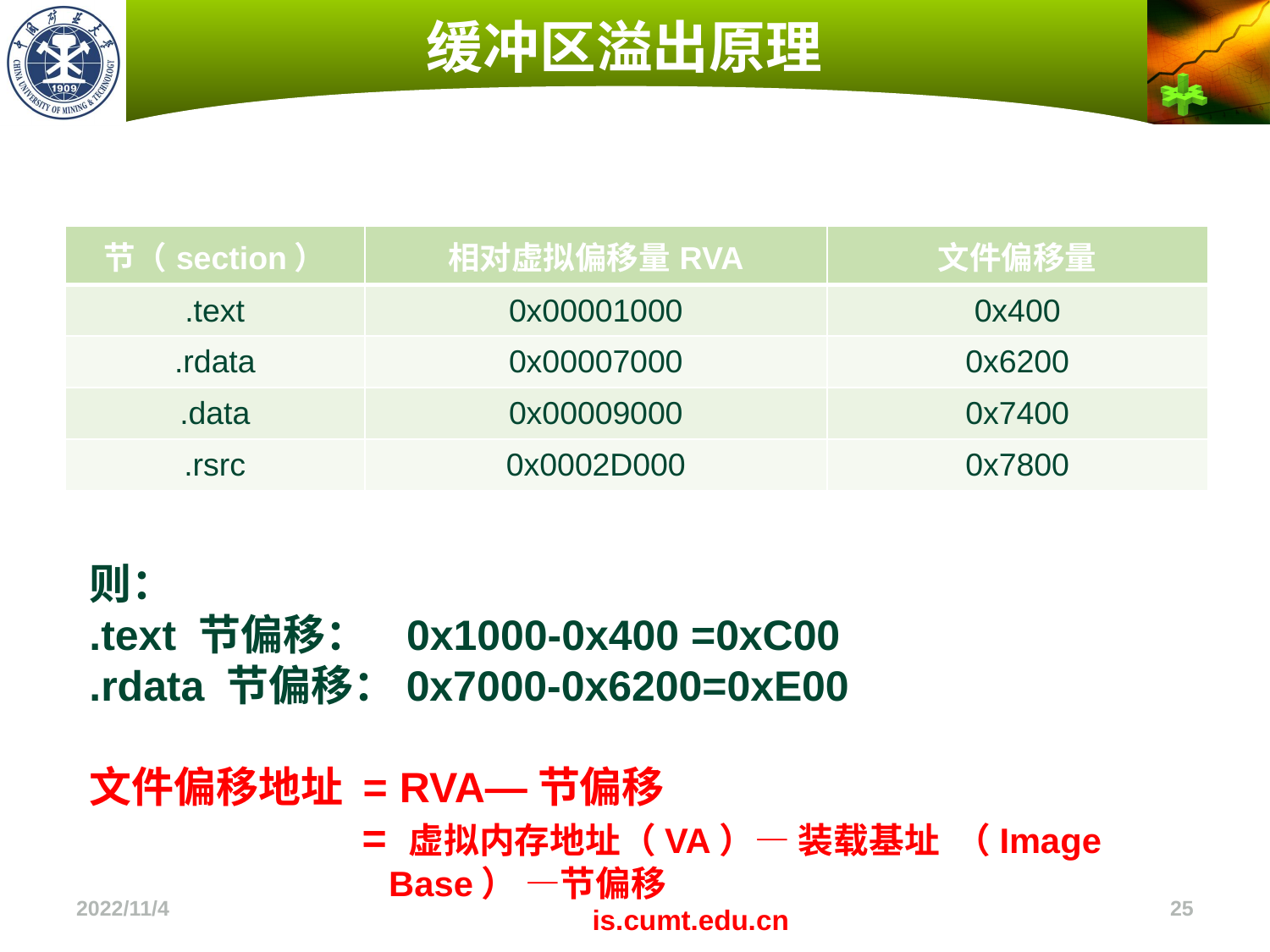

# 缓冲区溢出原理
| 节（section） | 相对虚拟偏移量RVA | 文件偏移量 |
| --- | --- | --- |
| .text | 0x00001000 | 0x400 |
| .rdata | 0x00007000 | 0x6200 |
| .data | 0x00009000 | 0x7400 |
| .rsrc | 0x0002D000 | 0x7800 |
则：
.text 节偏移：   0x1000-0x400 =0xC00
.rdata 节偏移：0x7000-0x6200=0xE00

文件偏移地址 = RVA—节偏移
                       = 虚拟内存地址（VA）— 装载基址  （Image Base） —节偏移

2022/11/4
25
is.cumt.edu.cn